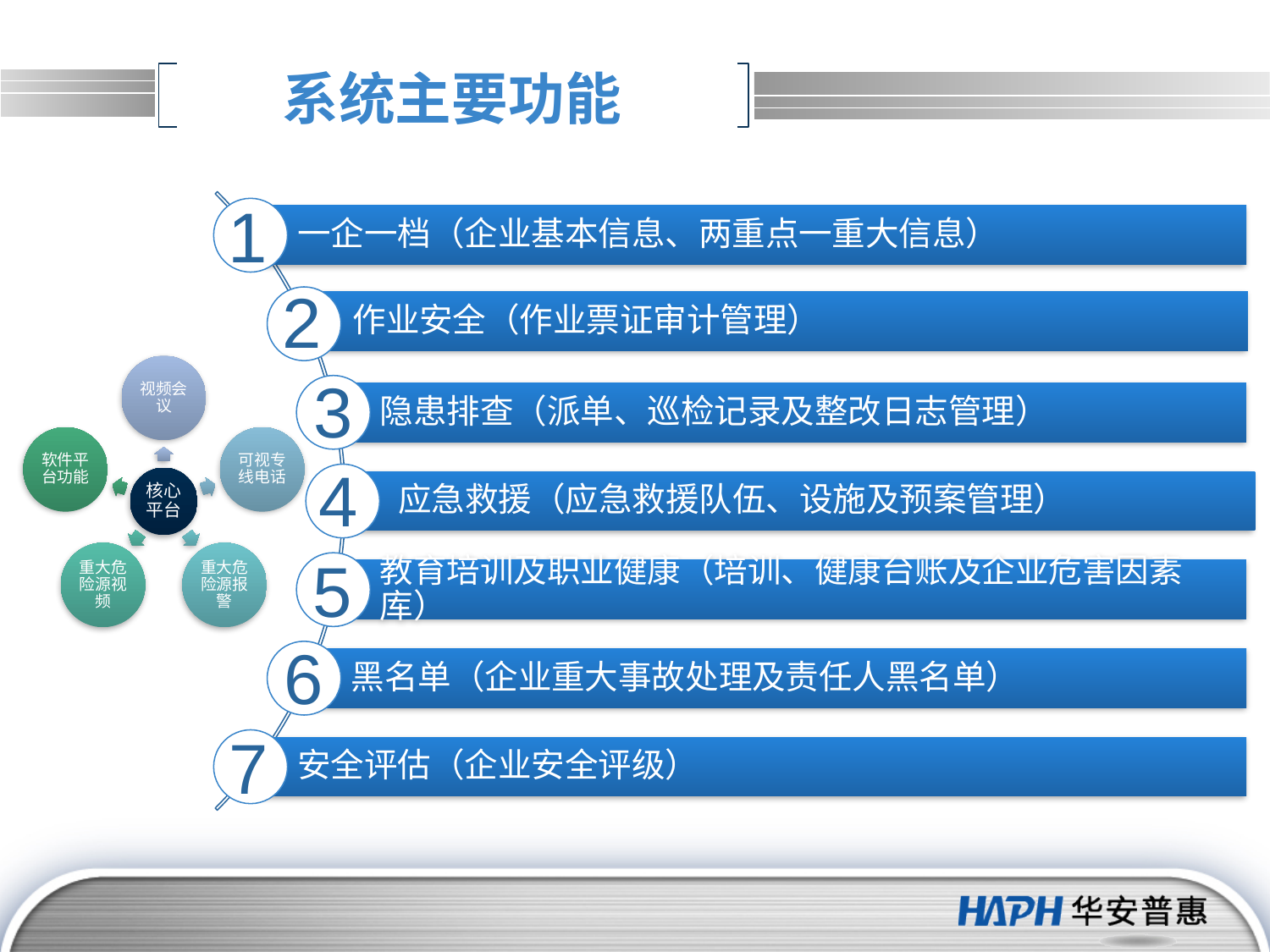

# 系统主要功能
一企一档（企业基本信息、两重点一重大信息）
作业安全（作业票证审计管理）
隐患排查（派单、巡检记录及整改日志管理）
应急救援（应急救援队伍、设施及预案管理）
教育培训及职业健康（培训、健康台账及企业危害因素库）
黑名单（企业重大事故处理及责任人黑名单）
安全评估（企业安全评级）
1
2
3
4
5
6
7
核心平台

视频会议

可视专线电话

重大危险源报警

重大危险源视频

软件平台功能